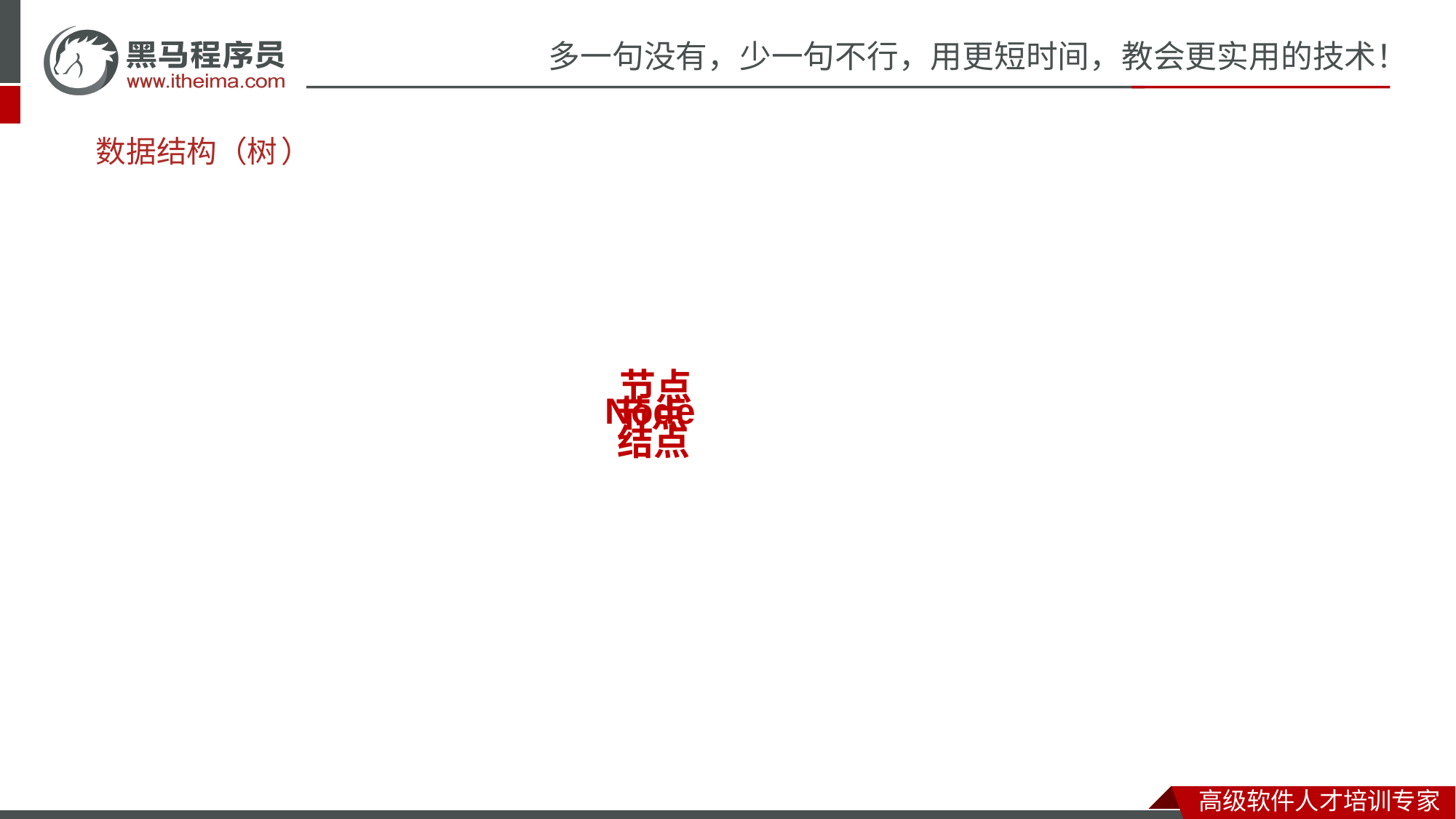

# 数据结构（
树
）
节点
Node
节点
结点